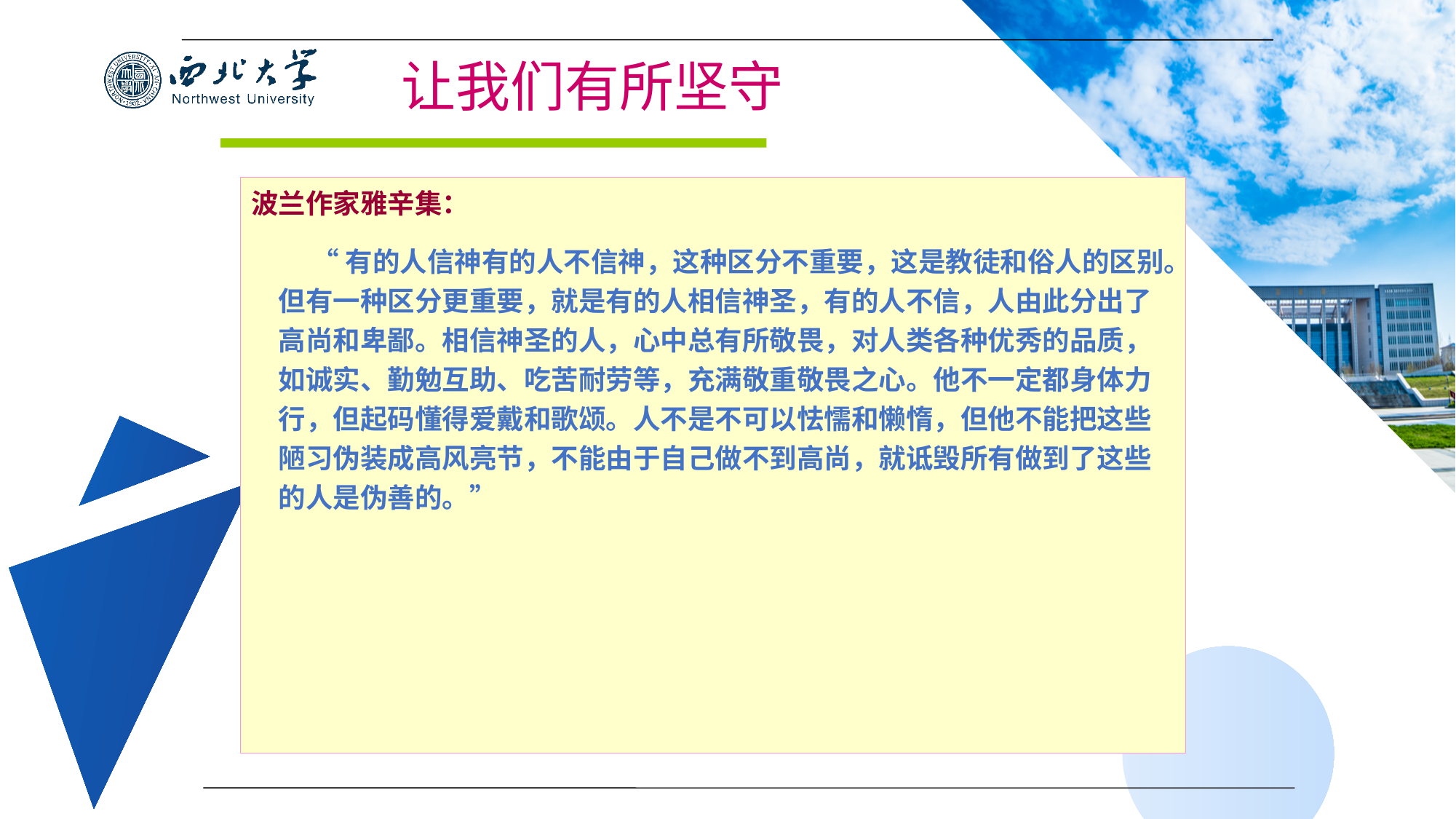

让我们有所坚守

波兰作家雅辛集：
         “有的人信神有的人不信神，这种区分不重要，这是教徒和俗人的区别。但有一种区分更重要，就是有的人相信神圣，有的人不信，人由此分出了高尚和卑鄙。相信神圣的人，心中总有所敬畏，对人类各种优秀的品质，如诚实、勤勉互助、吃苦耐劳等，充满敬重敬畏之心。他不一定都身体力行，但起码懂得爱戴和歌颂。人不是不可以怯懦和懒惰，但他不能把这些陋习伪装成高风亮节，不能由于自己做不到高尚，就诋毁所有做到了这些的人是伪善的。”